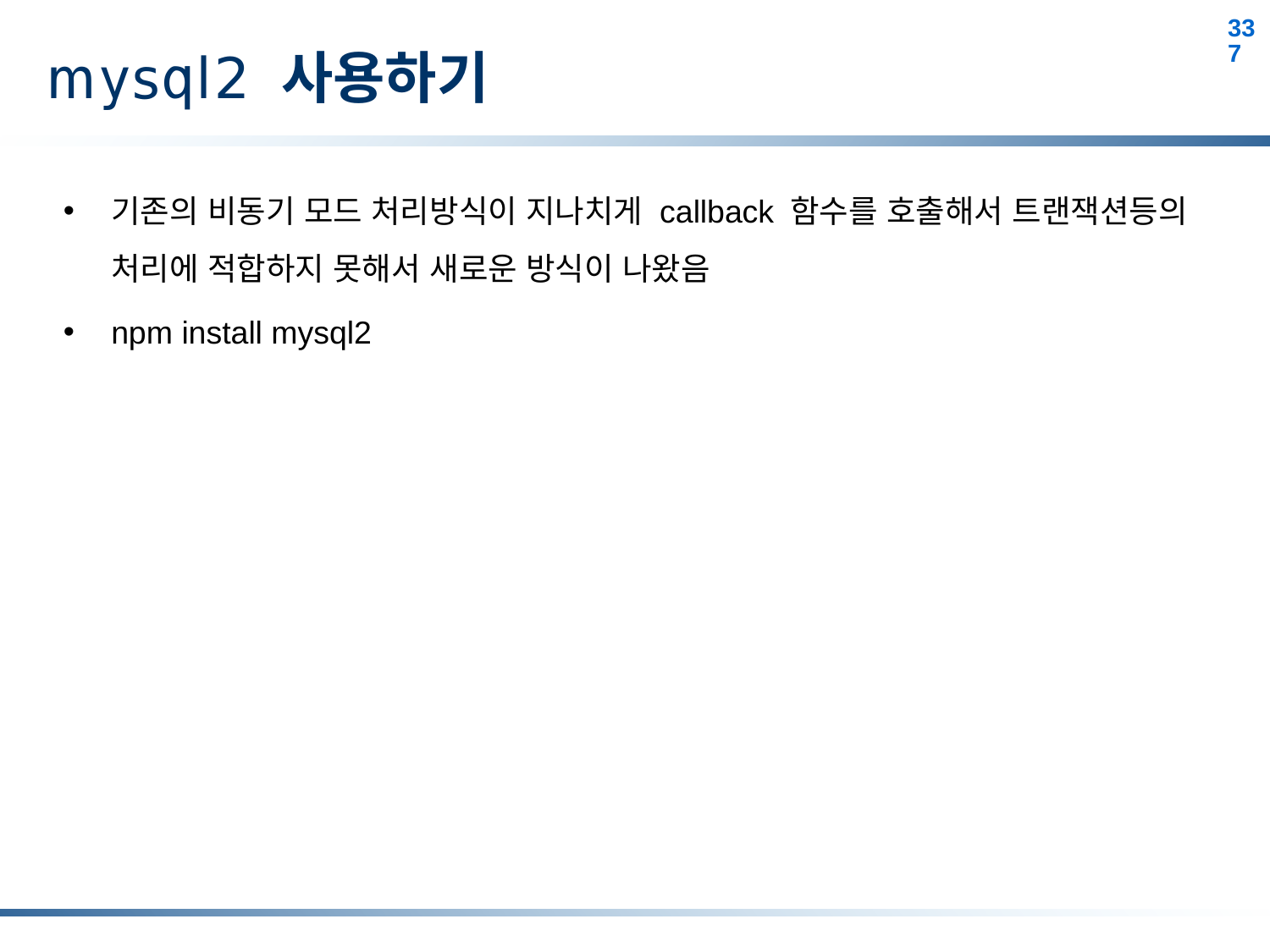

# mysql2 사용하기
기존의 비동기 모드 처리방식이 지나치게 callback 함수를 호출해서 트랜잭션등의 처리에 적합하지 못해서 새로운 방식이 나왔음
npm install mysql2